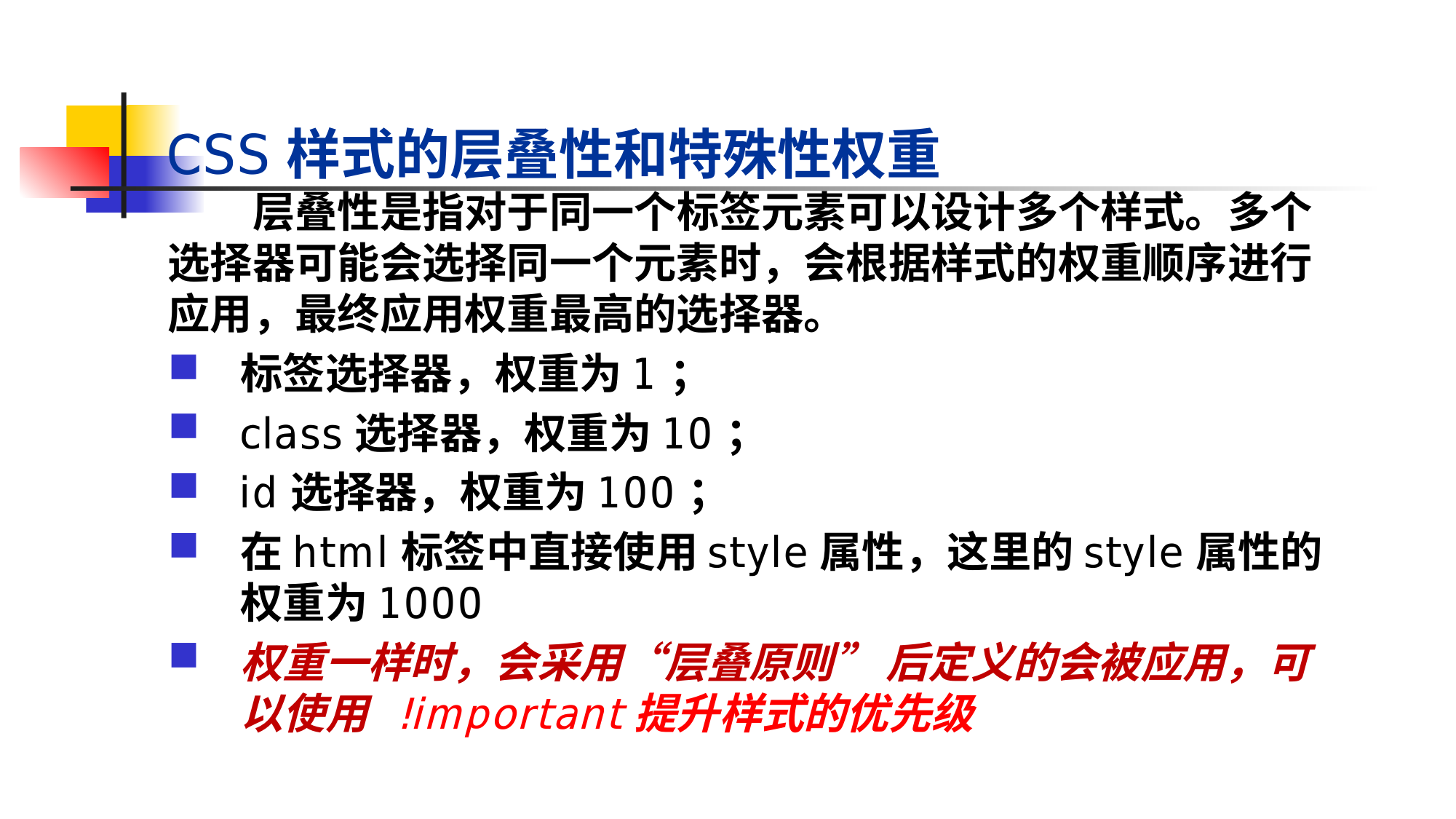

CSS样式的层叠性和特殊性权重
层叠性是指对于同一个标签元素可以设计多个样式。多个选择器可能会选择同一个元素时，会根据样式的权重顺序进行应用，最终应用权重最高的选择器。
标签选择器，权重为1；
class选择器，权重为10；
id选择器，权重为100；
在html标签中直接使用style属性，这里的style属性的权重为1000
权重一样时，会采用“层叠原则” 后定义的会被应用，可以使用  !important提升样式的优先级